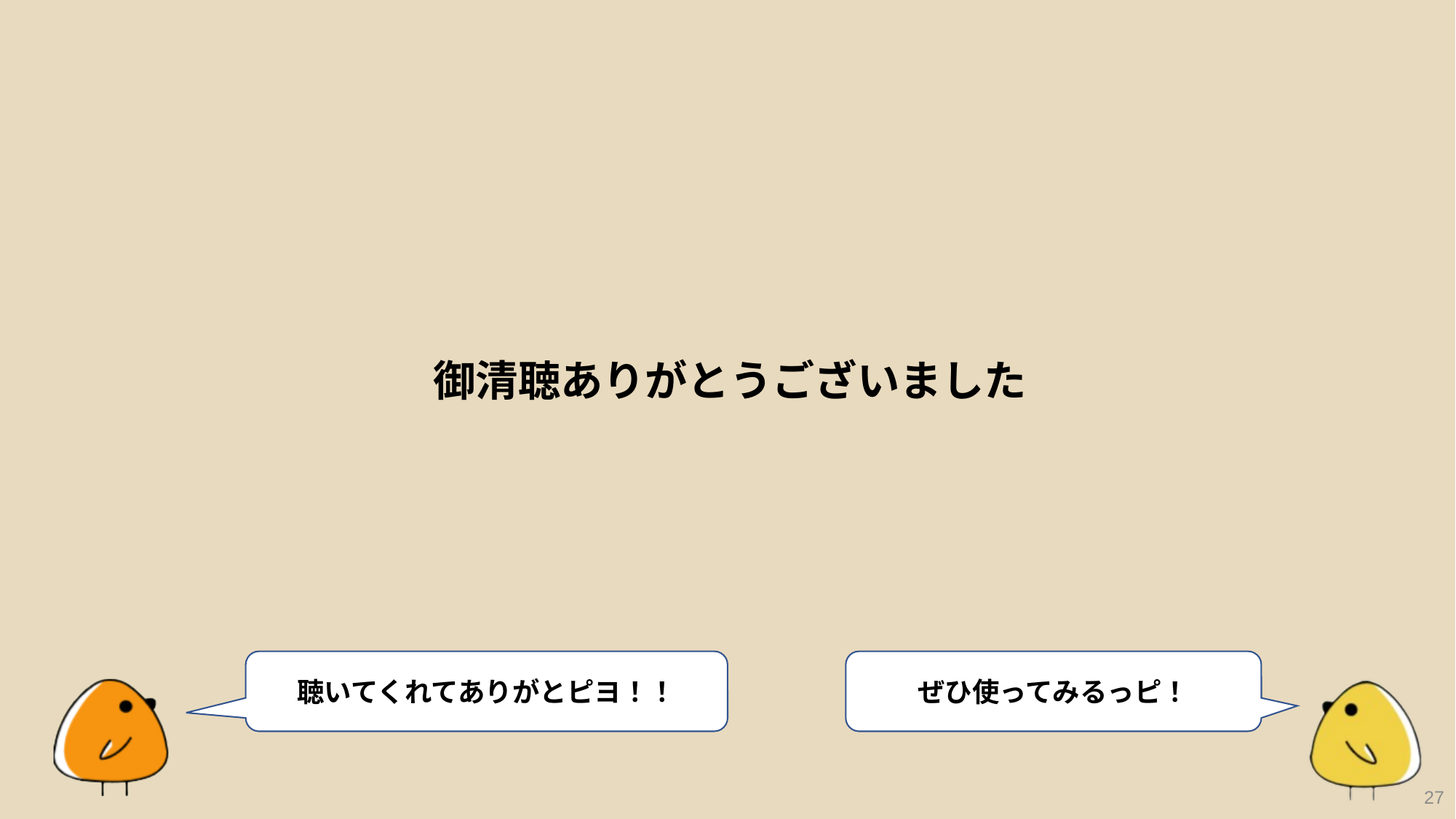

御清聴ありがとうございました
ぜひ使ってみるっピ！
聴いてくれてありがとピヨ！！
27